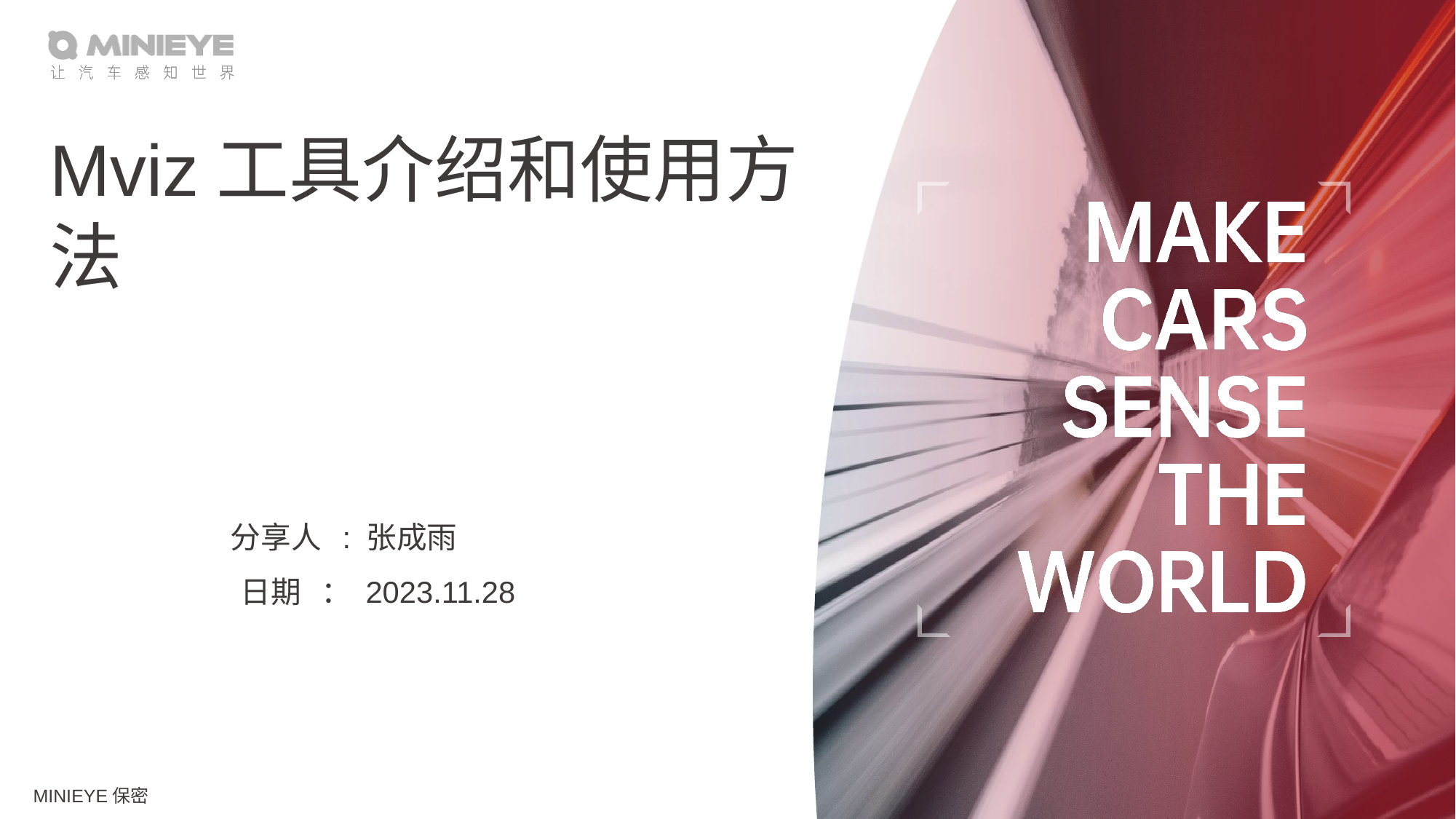

# Mviz工具介绍和使用方法
       分享人  : 张成雨
       日期   ： 2023.11.28
MINIEYE保密